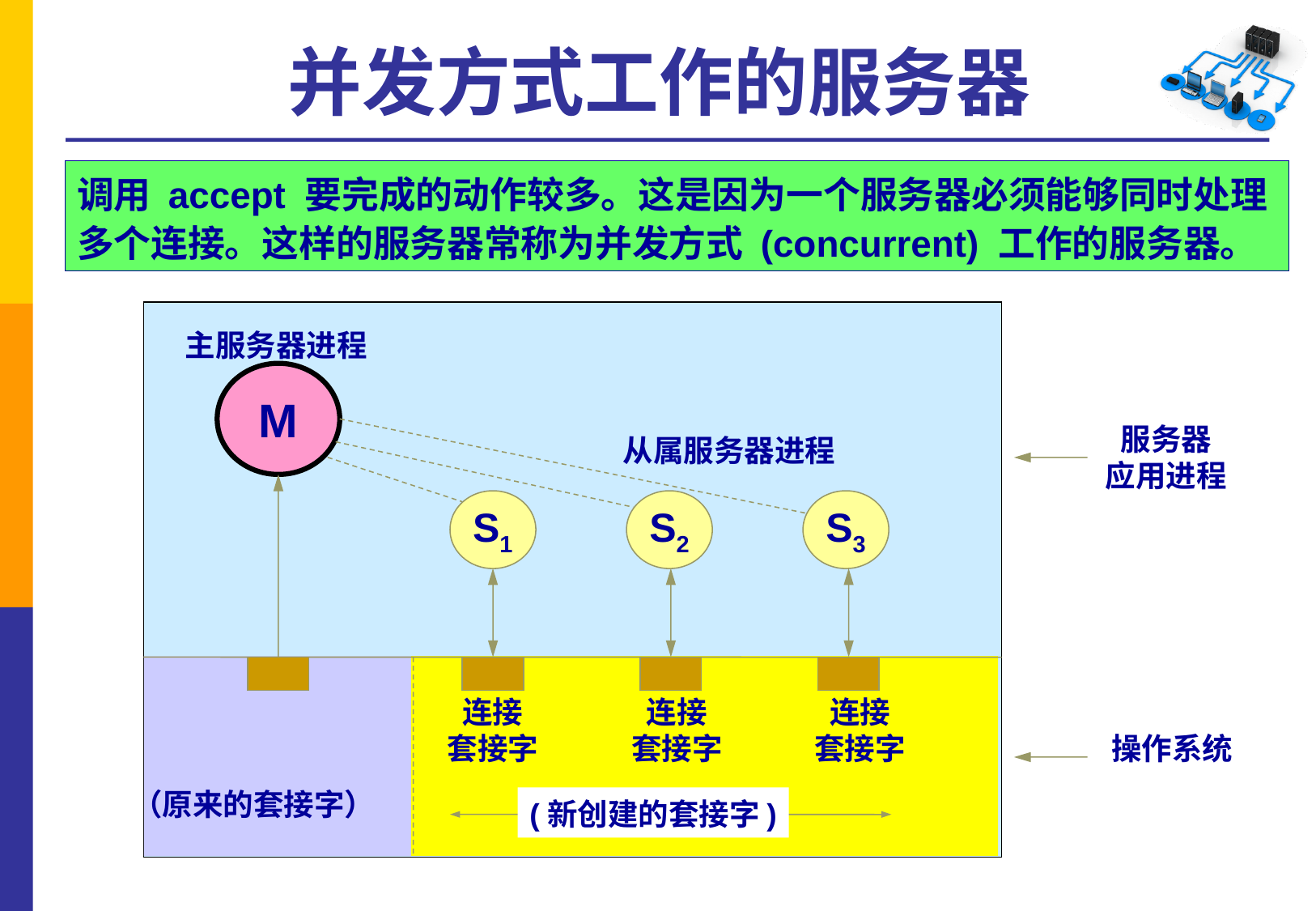

# 并发方式工作的服务器
调用 accept 要完成的动作较多。这是因为一个服务器必须能够同时处理多个连接。这样的服务器常称为并发方式 (concurrent) 工作的服务器。

主服务器进程
M
服务器
应用进程

从属服务器进程

S1
S2
S3

接受连接请求
的套接字
连接
套接字
连接
套接字
连接
套接字
操作系统

（原来的套接字）
(新创建的套接字)